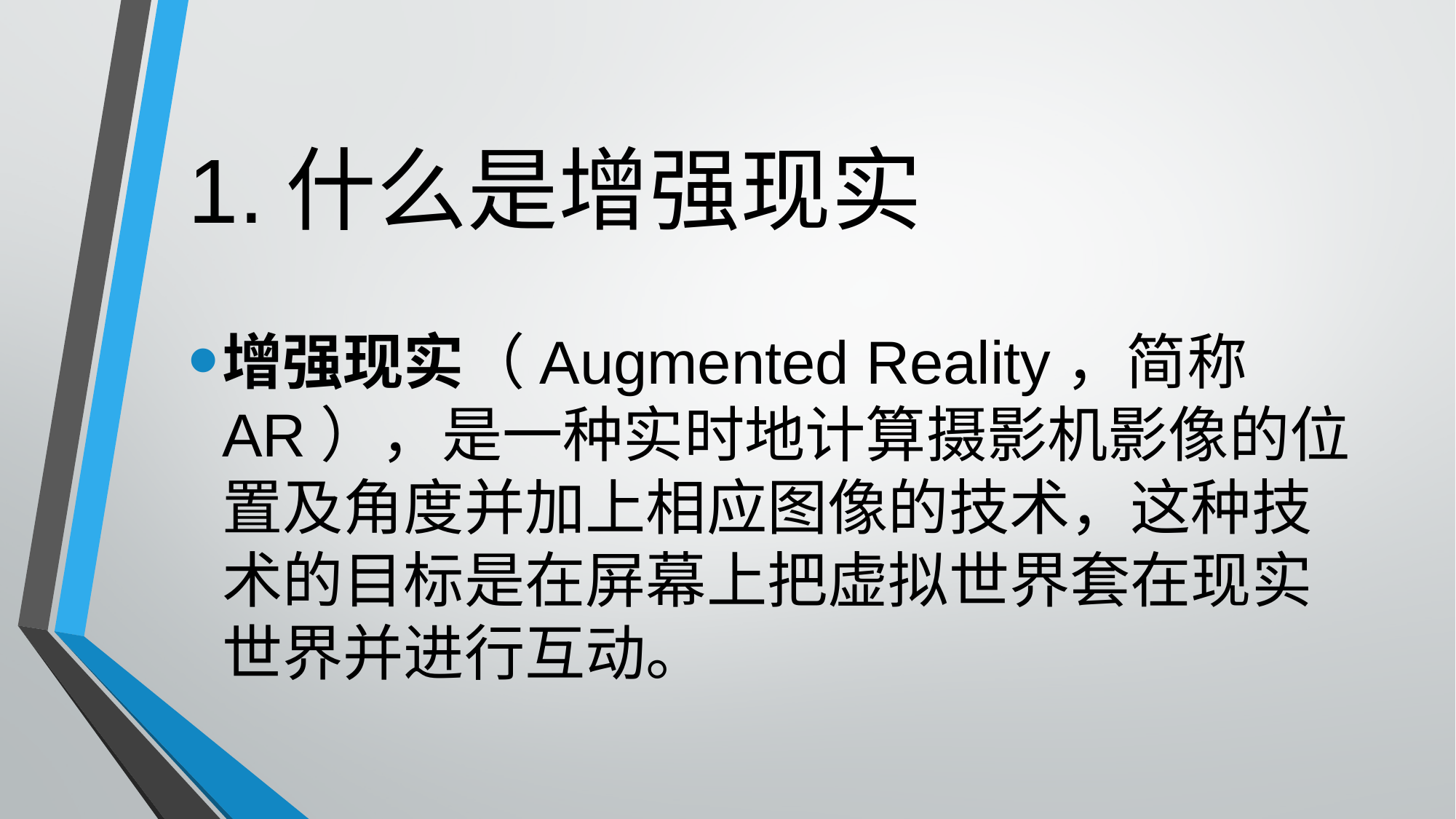

# 1.什么是增强现实
增强现实（Augmented Reality，简称 AR），是一种实时地计算摄影机影像的位置及角度并加上相应图像的技术，这种技术的目标是在屏幕上把虚拟世界套在现实世界并进行互动。